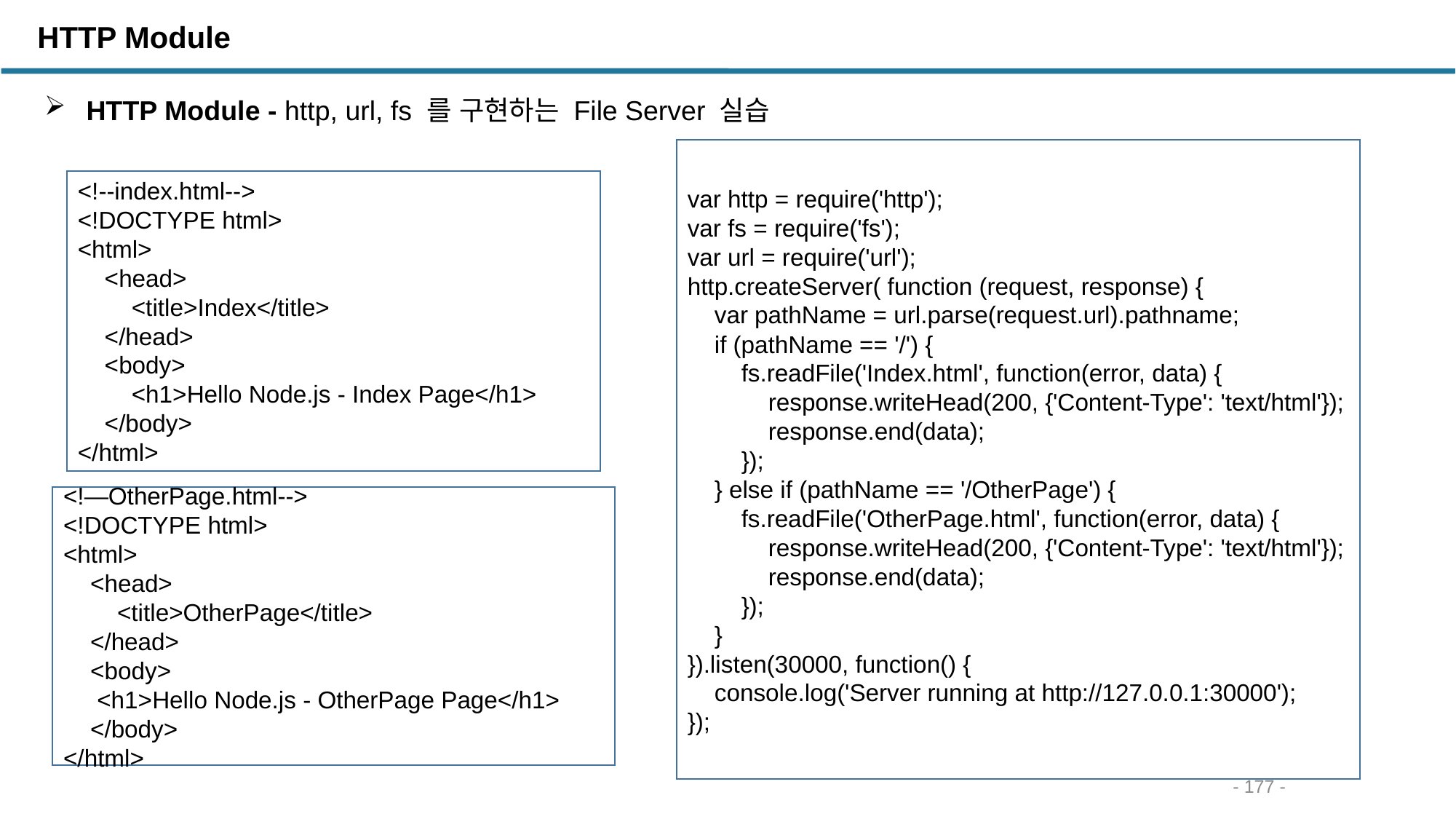

HTTP Module
 HTTP Module - http, url, fs 를 구현하는 File Server 실습

var http = require('http');
var fs = require('fs');
var url = require('url');
http.createServer( function (request, response) {
    var pathName = url.parse(request.url).pathname;
    if (pathName == '/') {
        fs.readFile('Index.html', function(error, data) {
            response.writeHead(200, {'Content-Type': 'text/html'});
            response.end(data);
        });
    } else if (pathName == '/OtherPage') {
        fs.readFile('OtherPage.html', function(error, data) {
            response.writeHead(200, {'Content-Type': 'text/html'});
            response.end(data);
        });
    }
}).listen(30000, function() {
    console.log('Server running at http://127.0.0.1:30000');
});
<!--index.html-->
<!DOCTYPE html>
<html>
    <head>
        <title>Index</title>
    </head>
    <body>
        <h1>Hello Node.js - Index Page</h1>
    </body>
</html>
<!—OtherPage.html-->
<!DOCTYPE html>
<html>
    <head>
        <title>OtherPage</title>
    </head>
    <body>
     <h1>Hello Node.js - OtherPage Page</h1>
    </body>
</html>
- 177 -